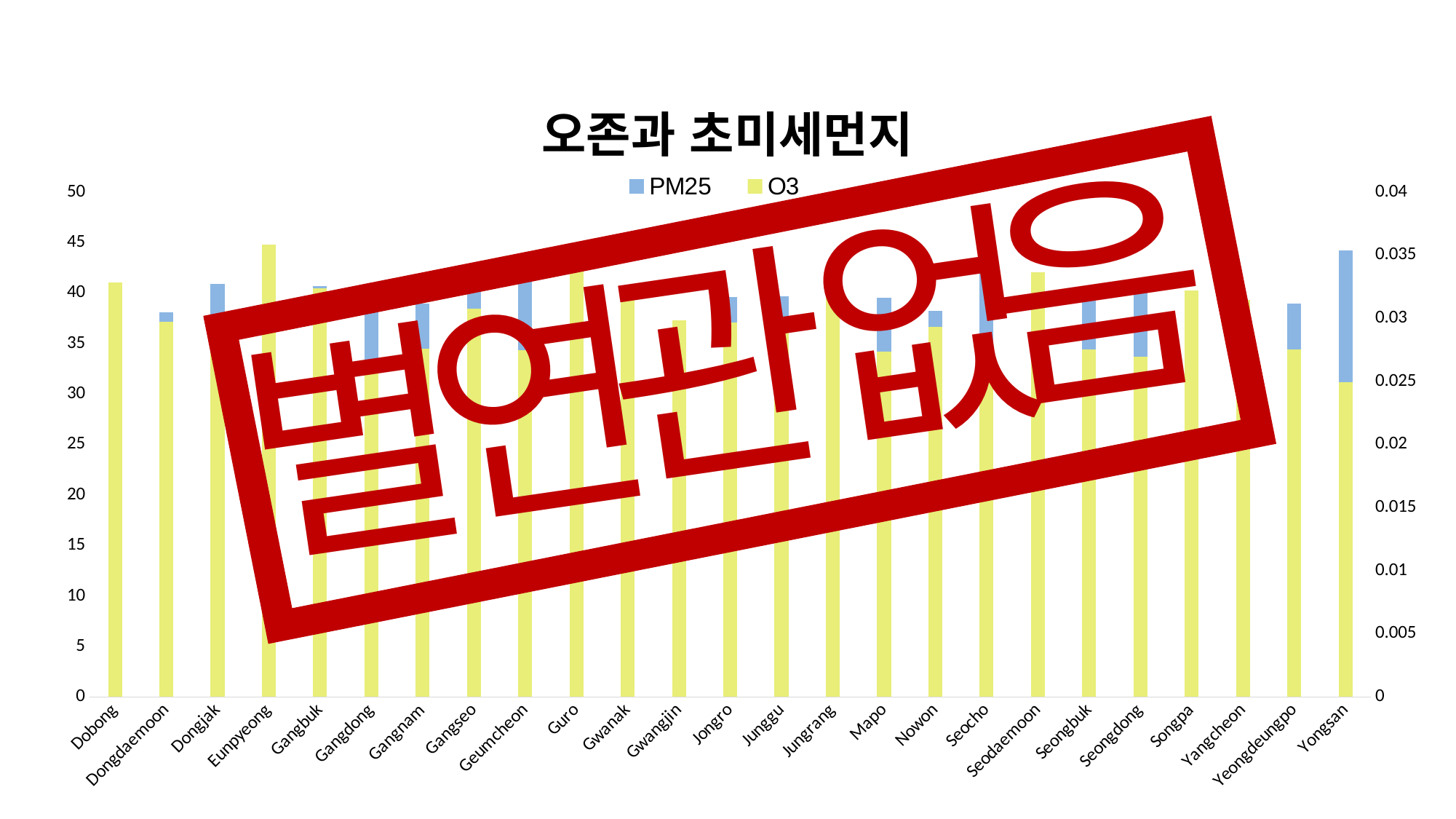

### Chart

| Category | PM25 | O3 |
|---|---|---|
| Dobong | 35.6245783579166 | 0.0328165834028552 |
| Dongdaemoon | 38.1113601278252 | 0.0297153581685092 |
| Dongjak | 40.8978835366079 | 0.0288583333209094 |
| Eunpyeong | 37.7653821851322 | 0.0358606191151095 |
| Gangbuk | 40.7193408837604 | 0.0323907696642664 |
| Gangdong | 40.6705476098157 | 0.0267433237494853 |
| Gangnam | 38.9615494950492 | 0.0276185028694104 |
| Gangseo | 42.263436890058 | 0.0307453226221939 |
| Geumcheon | 41.4278646290433 | 0.0274801008357782 |
| Guro | 40.2281210071196 | 0.0345422702965798 |
| Gwanak | 35.9695413197779 | 0.0315340235438103 |
| Gwangjin | 35.2833332659941 | 0.0298454533064008 |
| Jongro | 39.6262575948779 | 0.0296983968259533 |
| Junggu | 39.6651093259094 | 0.0291808977121614 |
| Jungrang | 36.5133405316056 | 0.0319157852070031 |
| Mapo | 39.5482803061461 | 0.0273422118924523 |
| Nowon | 38.208930006775 | 0.0293510672890747 |
| Seocho | 42.3605053328413 | 0.0276269492386954 |
| Seodaemoon | 35.369245045645 | 0.0336786150294034 |
| Seongbuk | 40.0224012531812 | 0.0275576456884206 |
| Seongdong | 40.1483858840632 | 0.0269733220663368 |
| Songpa | 37.5277460272111 | 0.0321958037589382 |
| Yangcheon | 38.8253094849337 | 0.0314515150108034 |
| Yeongdeungpo | 38.9462271796526 | 0.0275293816558511 |
| Yongsan | 44.2589443155841 | 0.0249496006052048 |
오존과 초미세먼지
음
없
관

연
별